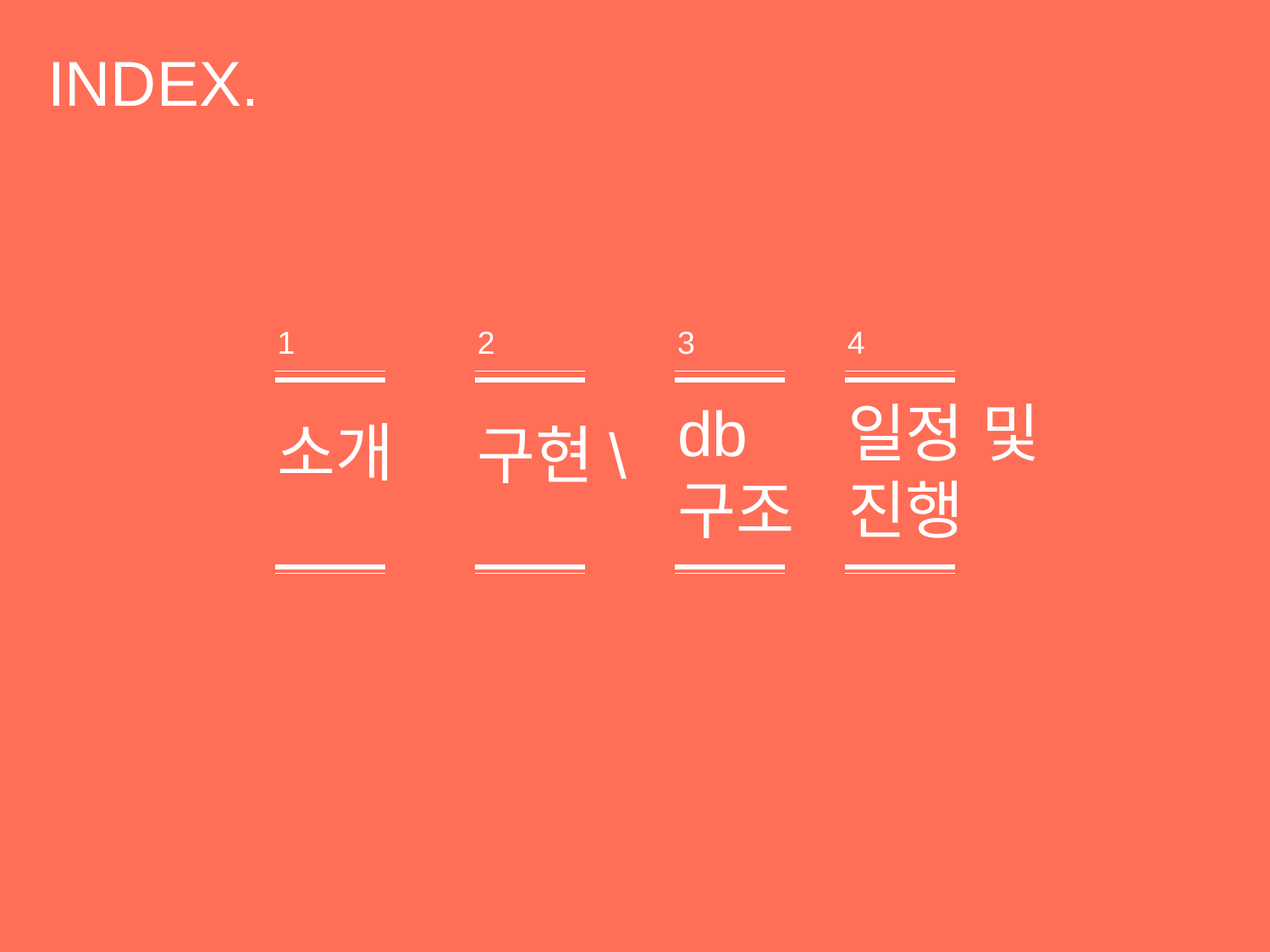

INDEX.
1
2
3
4

소개

구현\
db   구조
일정 및
진행